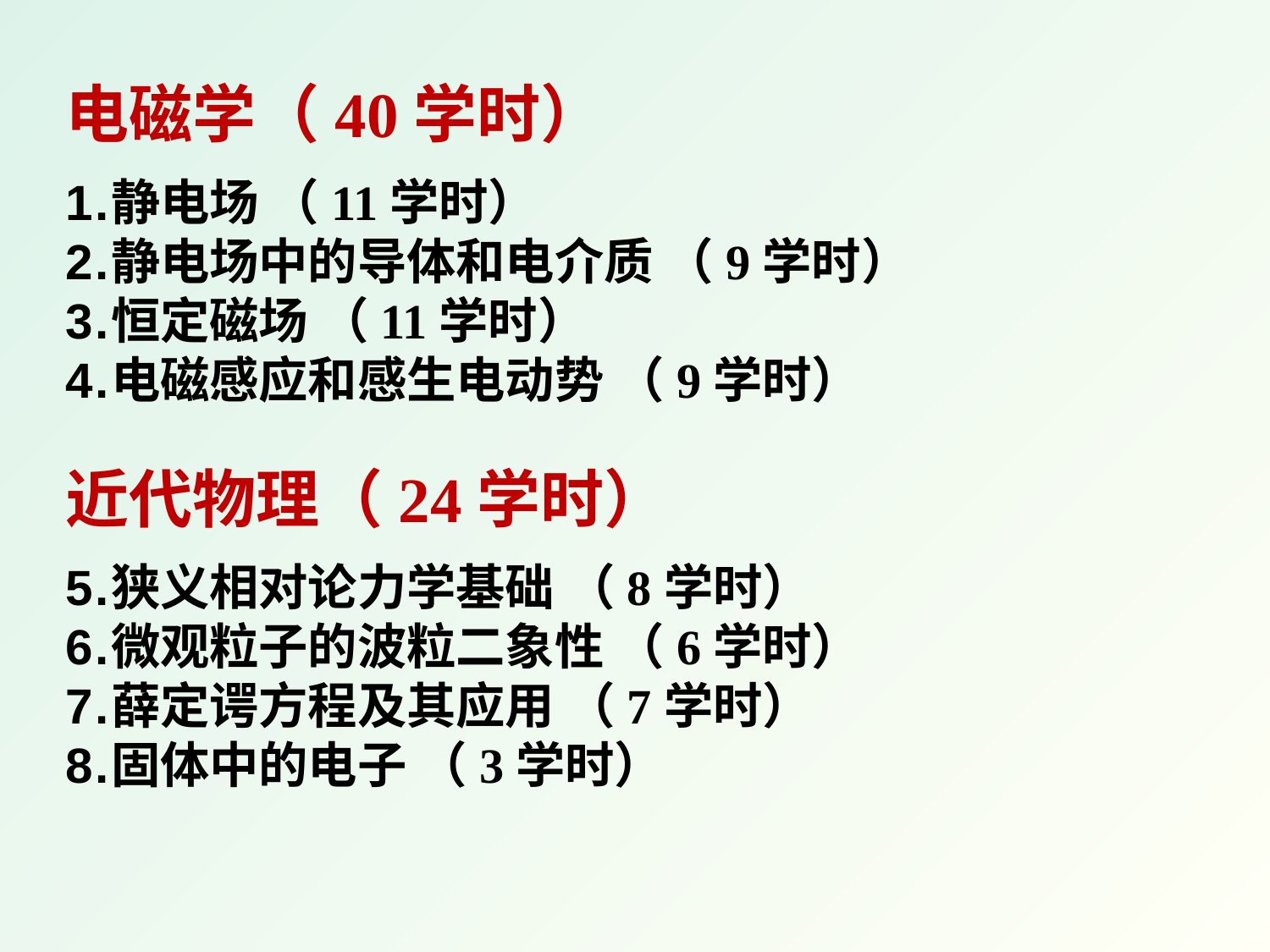

电磁学（40学时）
静电场 （11学时）
静电场中的导体和电介质 （9学时）
恒定磁场 （11学时）
电磁感应和感生电动势 （9学时）

近代物理（24学时）
狭义相对论力学基础 （8学时）
微观粒子的波粒二象性 （6学时）
薛定谔方程及其应用 （7学时）
固体中的电子 （3学时）